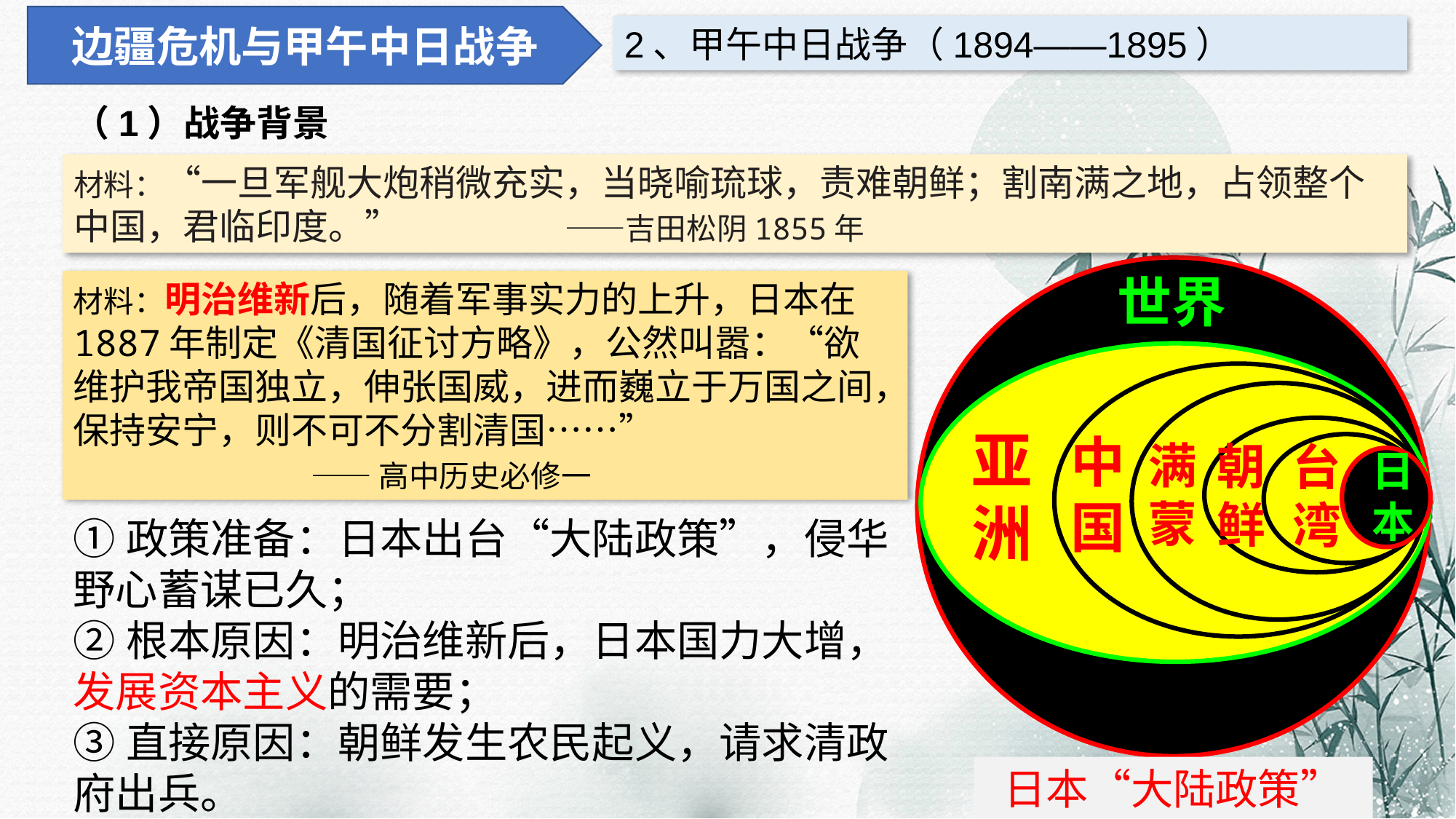

边疆危机与甲午中日战争
2、甲午中日战争（1894——1895）
（1）战争背景
材料：“一旦军舰大炮稍微充实，当晓喻琉球，责难朝鲜；割南满之地，占领整个中国，君临印度。”                    ——吉田松阴1855年

世界
材料：明治维新后，随着军事实力的上升，日本在1887年制定《清国征讨方略》，公然叫嚣：“欲维护我帝国独立，伸张国威，进而巍立于万国之间，保持安宁，则不可不分割清国……”
                             ——高中历史必修一

亚洲

中国
满蒙
朝鲜
台湾

日本

①政策准备：日本出台“大陆政策”，侵华野心蓄谋已久；
②根本原因：明治维新后，日本国力大增，发展资本主义的需要；
③直接原因：朝鲜发生农民起义，请求清政府出兵。
日本“大陆政策”